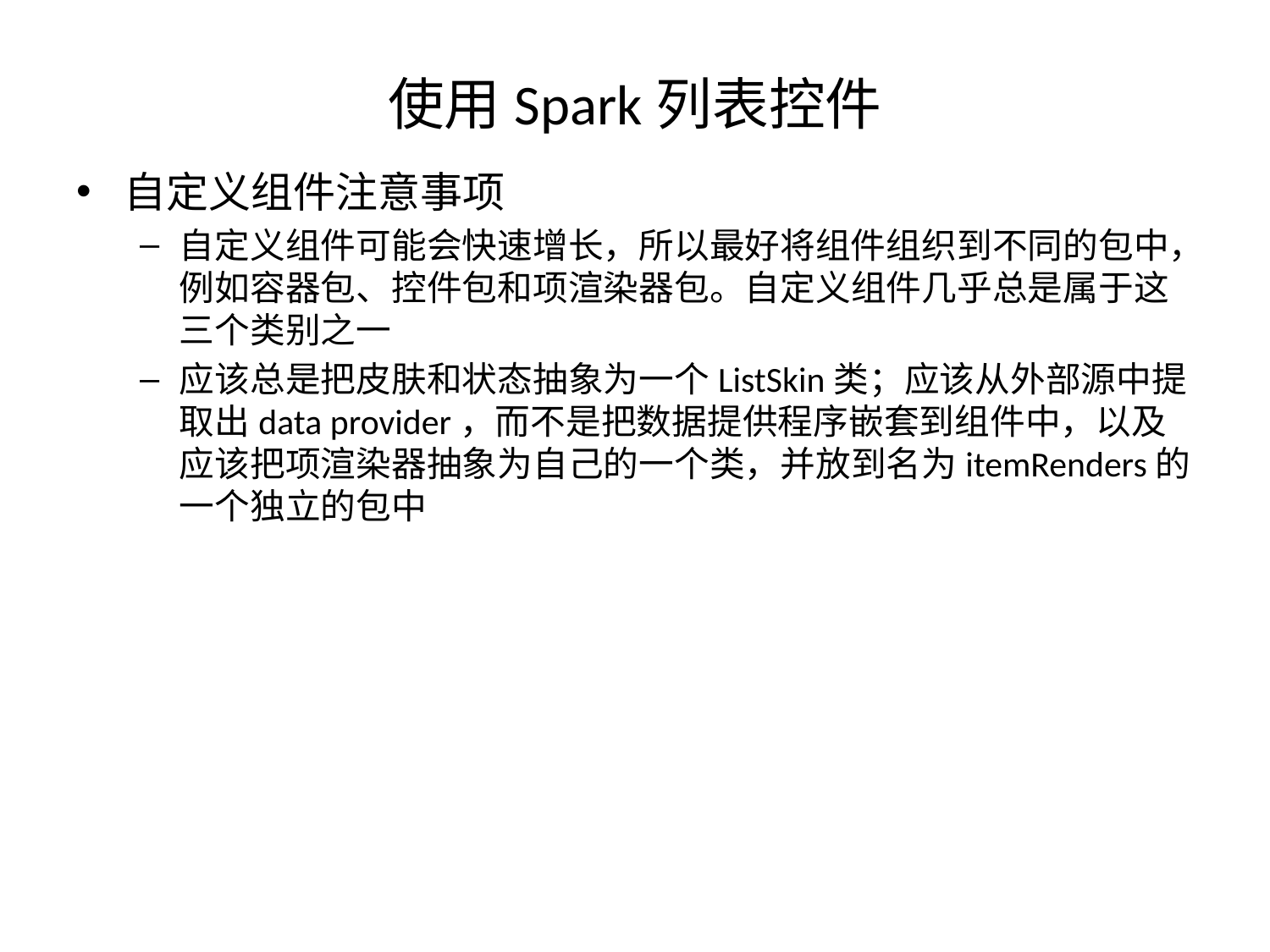

# 使用Spark列表控件
自定义组件注意事项
自定义组件可能会快速增长，所以最好将组件组织到不同的包中，例如容器包、控件包和项渲染器包。自定义组件几乎总是属于这三个类别之一
应该总是把皮肤和状态抽象为一个ListSkin类；应该从外部源中提取出data provider，而不是把数据提供程序嵌套到组件中，以及应该把项渲染器抽象为自己的一个类，并放到名为itemRenders的一个独立的包中